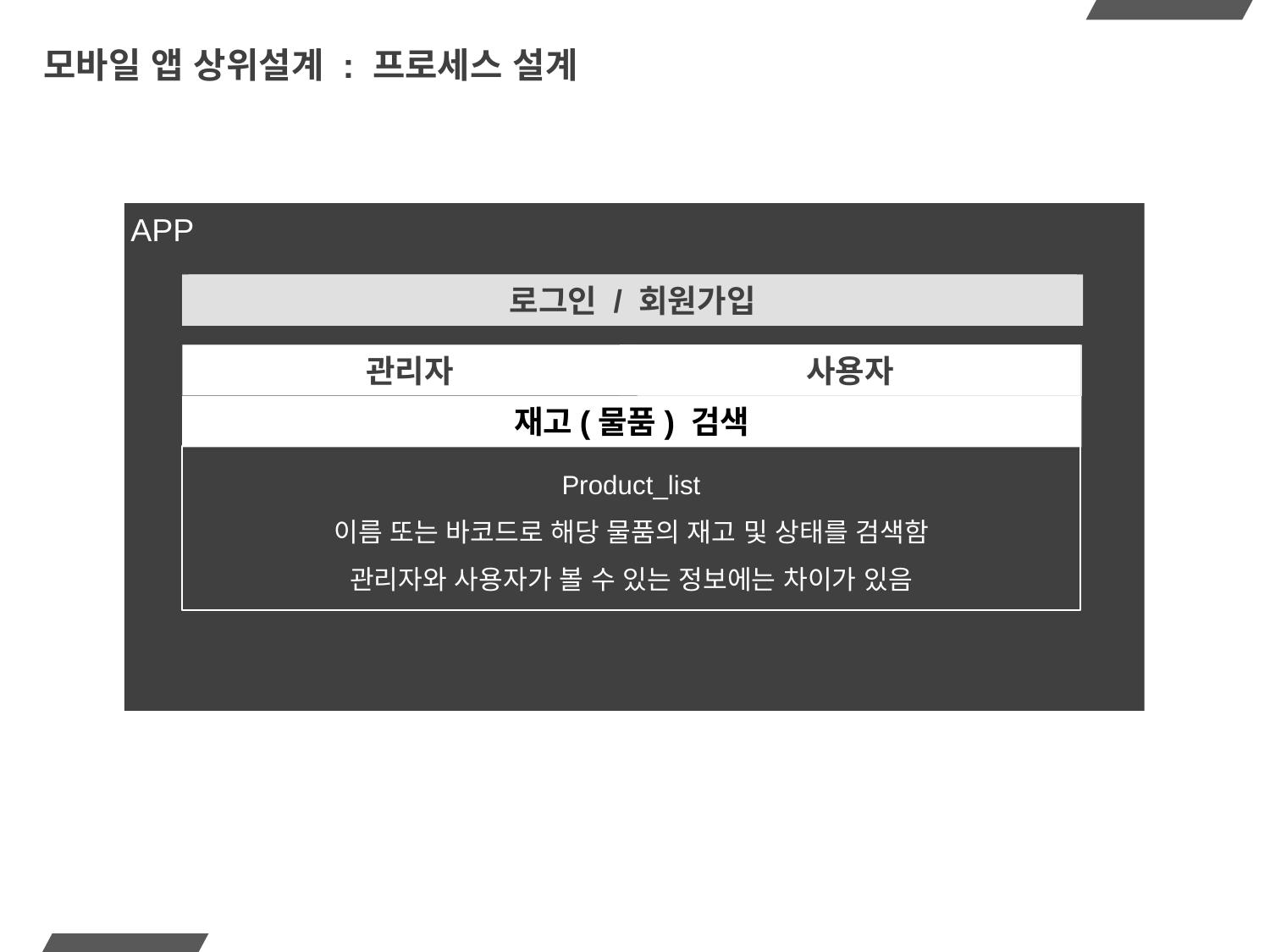

# 모바일 앱 상위설계 : 프로세스 설계
APP

로그인 / 회원가입
사용자
관리자

재고(물품) 검색

Product_list
이름 또는 바코드로 해당 물품의 재고 및 상태를 검색함
관리자와 사용자가 볼 수 있는 정보에는 차이가 있음